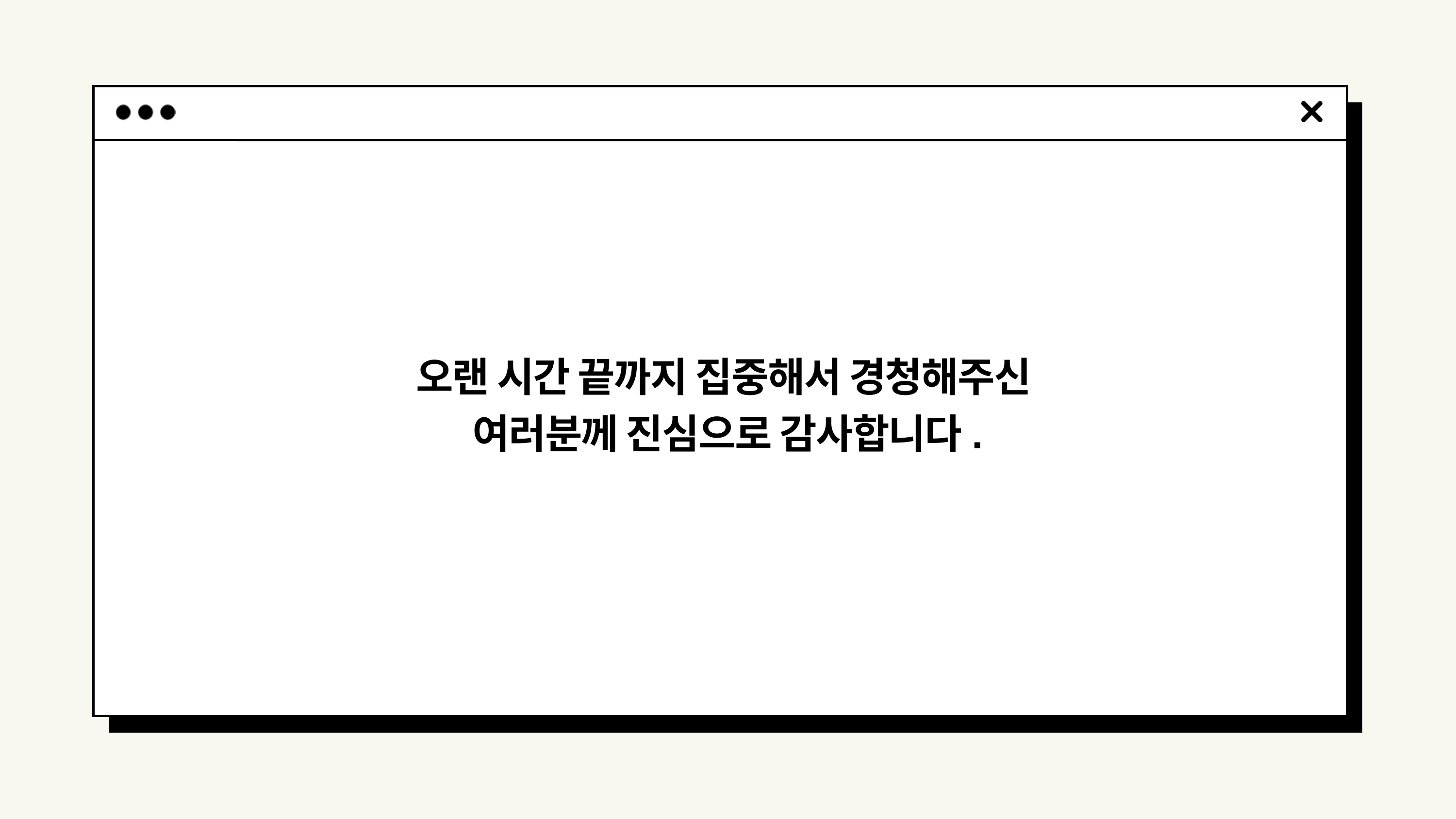

오랜 시간 끝까지 집중해서 경청해주신
여러분께 진심으로 감사합니다.